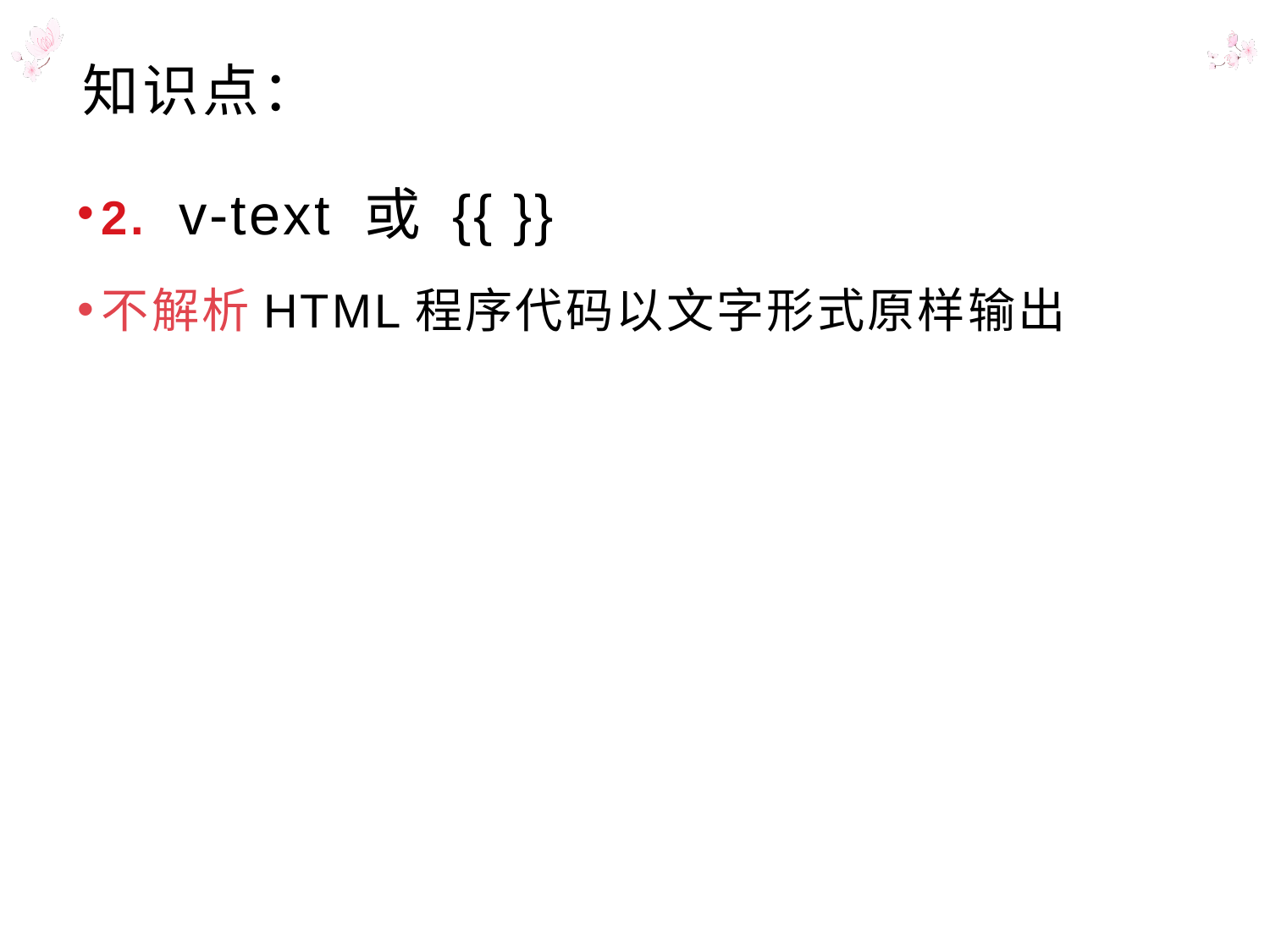

# 知识点：
2.  v-text 或 {{ }}
不解析HTML程序代码以文字形式原样输出